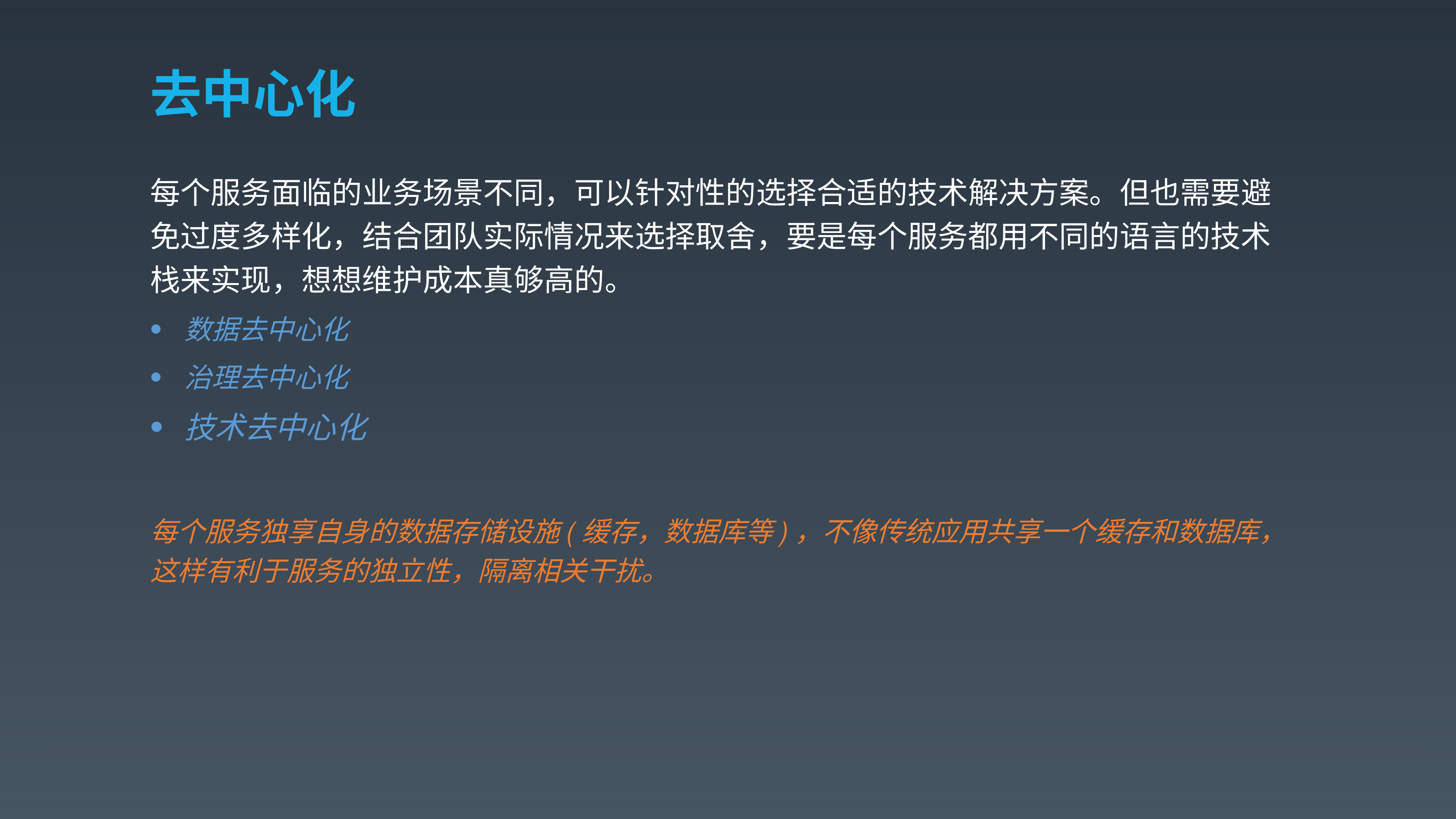

# 去中心化
每个服务面临的业务场景不同，可以针对性的选择合适的技术解决方案。但也需要避免过度多样化，结合团队实际情况来选择取舍，要是每个服务都用不同的语言的技术栈来实现，想想维护成本真够高的。
数据去中心化
治理去中心化
技术去中心化

每个服务独享自身的数据存储设施(缓存，数据库等)，不像传统应用共享一个缓存和数据库，这样有利于服务的独立性，隔离相关干扰。